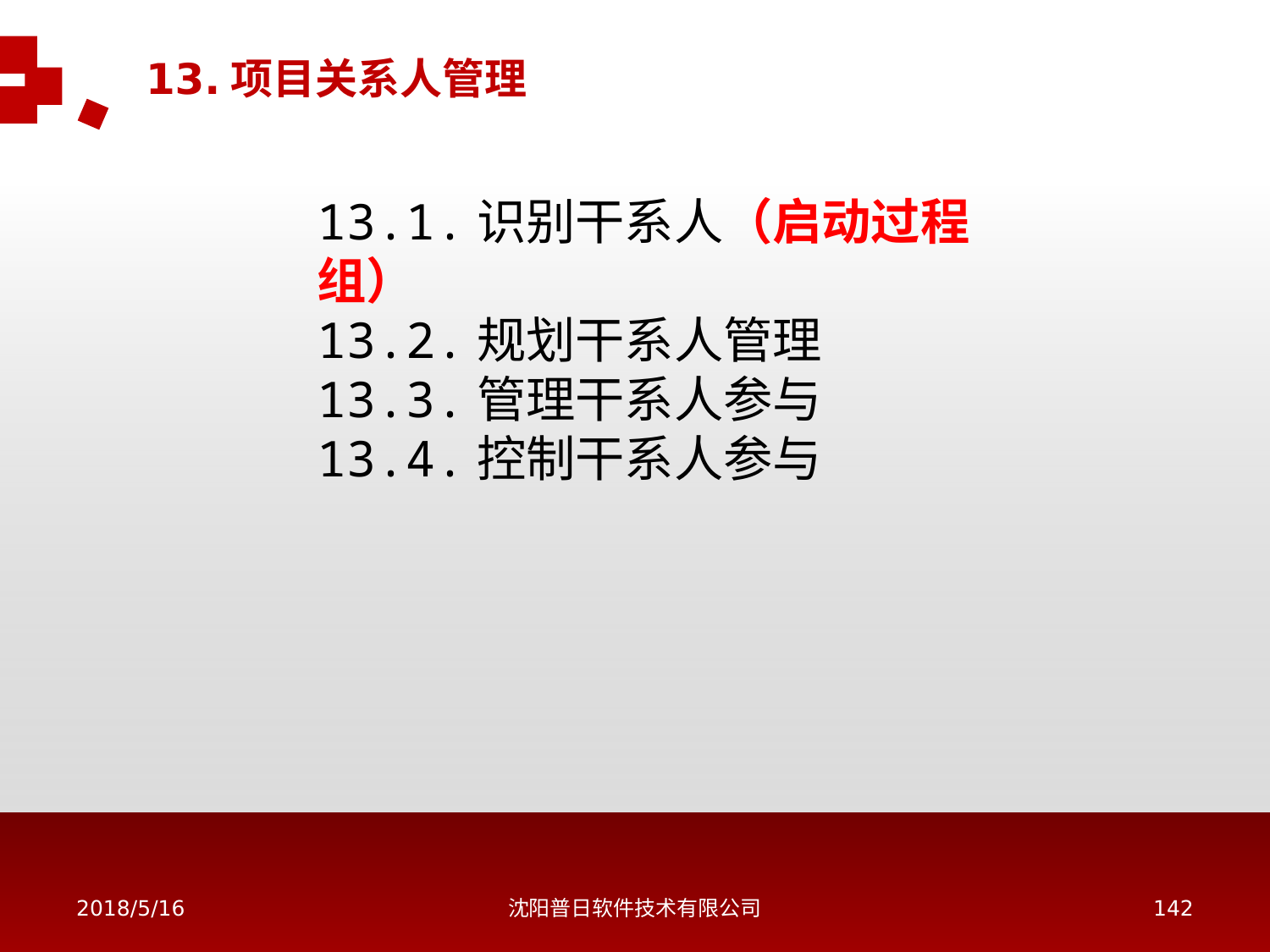

13.项目关系人管理
13.1.识别干系人（启动过程组）
13.2.规划干系人管理
13.3.管理干系人参与
13.4.控制干系人参与

2018/5/16
沈阳普日软件技术有限公司
142